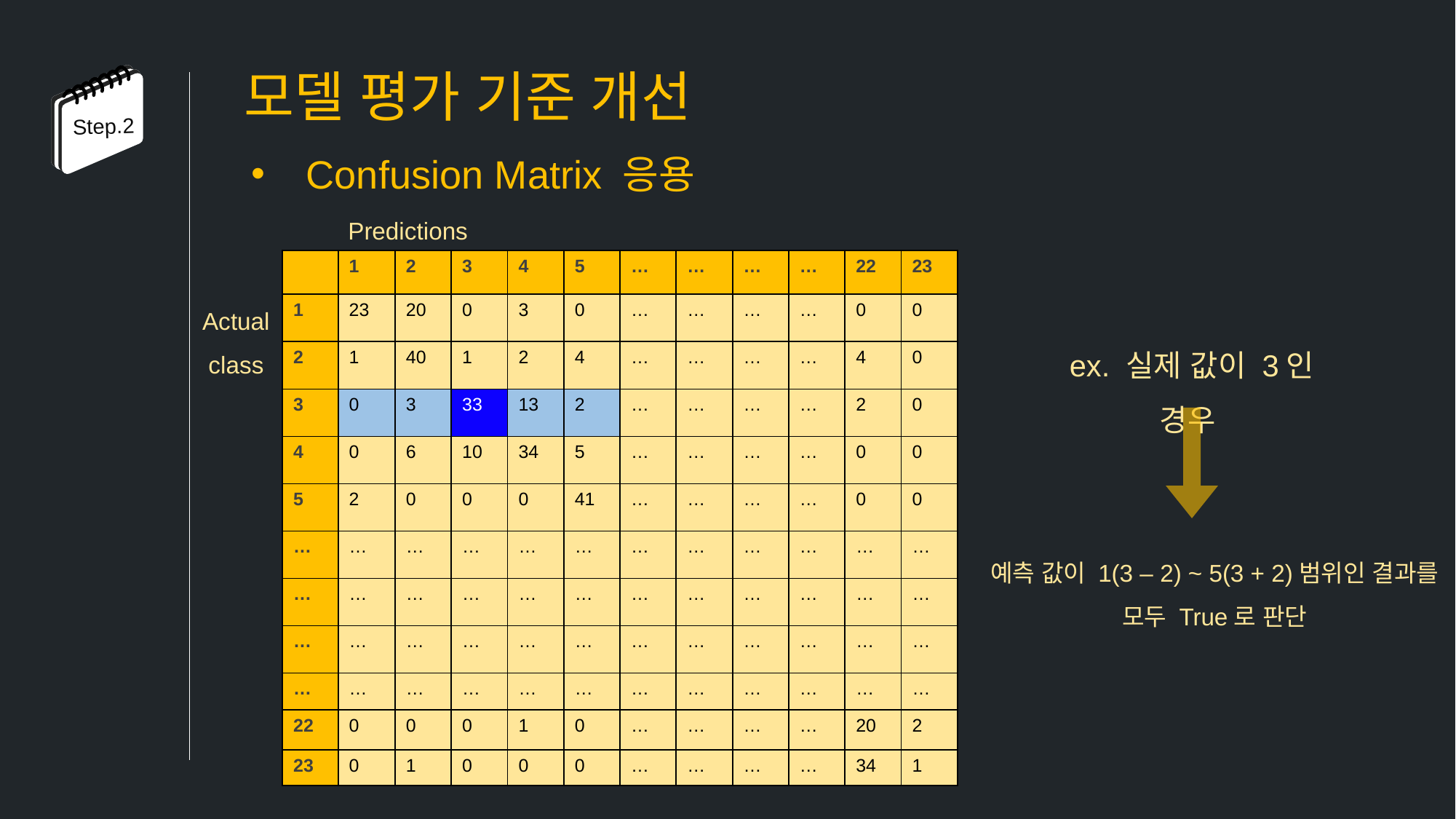

모델 평가 기준 개선

Step.2
Confusion Matrix 응용
Predictions
|  | 1 | 2 | 3 | 4 | 5 | … | … | … | … | 22 | 23 |
| --- | --- | --- | --- | --- | --- | --- | --- | --- | --- | --- | --- |
| 1 | 23 | 20 | 0 | 3 | 0 | … | … | … | … | 0 | 0 |
| 2 | 1 | 40 | 1 | 2 | 4 | … | … | … | … | 4 | 0 |
| 3 | 0 | 3 | 33 | 13 | 2 | … | … | … | … | 2 | 0 |
| 4 | 0 | 6 | 10 | 34 | 5 | … | … | … | … | 0 | 0 |
| 5 | 2 | 0 | 0 | 0 | 41 | … | … | … | … | 0 | 0 |
| … | … | … | … | … | … | … | … | … | … | … | … |
| … | … | … | … | … | … | … | … | … | … | … | … |
| … | … | … | … | … | … | … | … | … | … | … | … |
| … | … | … | … | … | … | … | … | … | … | … | … |
| 22 | 0 | 0 | 0 | 1 | 0 | … | … | … | … | 20 | 2 |
| 23 | 0 | 1 | 0 | 0 | 0 | … | … | … | … | 34 | 1 |
Actual class
ex. 실제 값이 3인 경우

예측 값이 1(3 – 2) ~ 5(3 + 2)범위인 결과를
모두 True로 판단